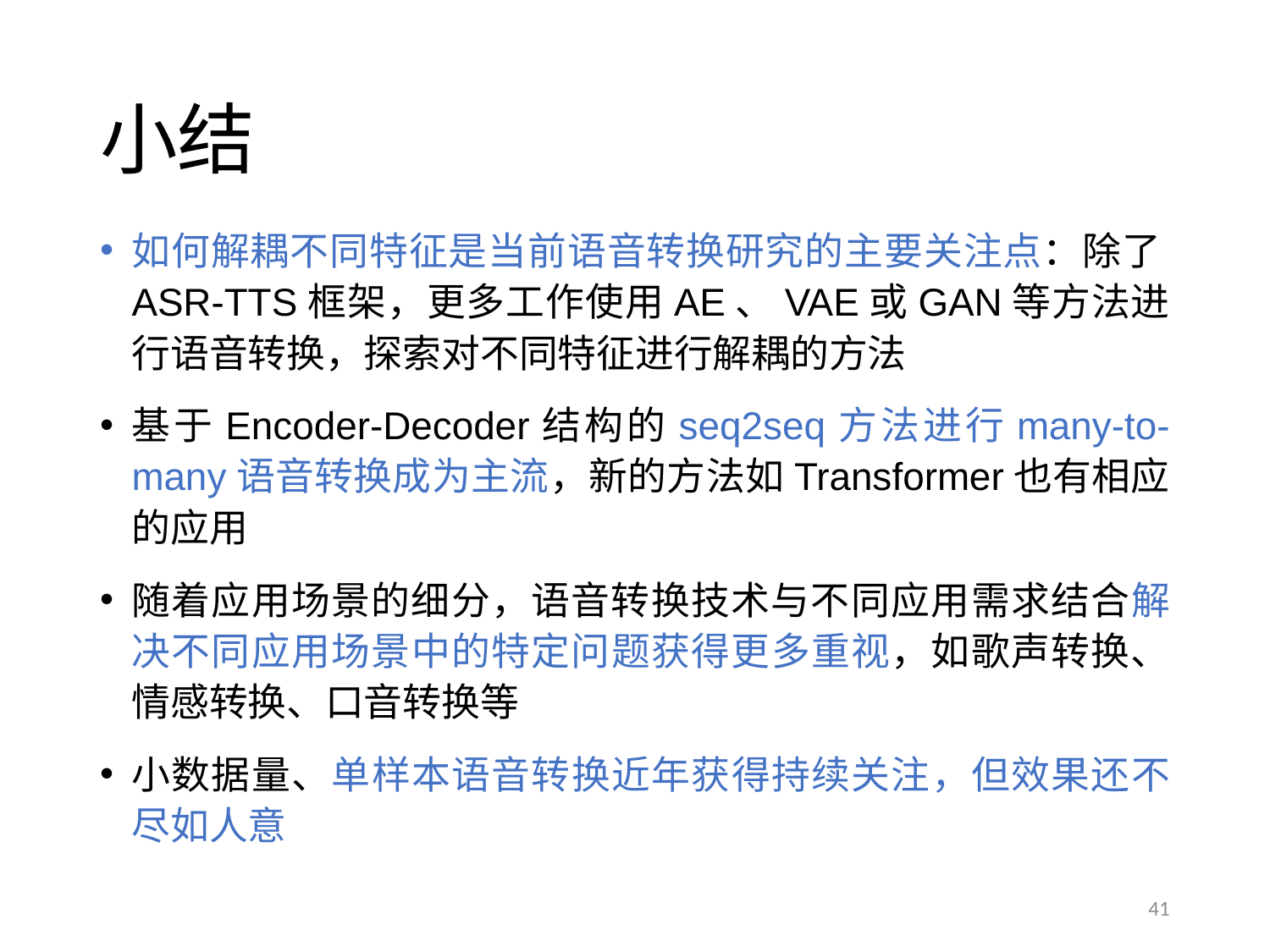

# 小结
如何解耦不同特征是当前语音转换研究的主要关注点：除了ASR-TTS框架，更多工作使用AE、VAE或GAN等方法进行语音转换，探索对不同特征进行解耦的方法
基于Encoder-Decoder结构的seq2seq方法进行many-to-many语音转换成为主流，新的方法如Transformer也有相应的应用
随着应用场景的细分，语音转换技术与不同应用需求结合解决不同应用场景中的特定问题获得更多重视，如歌声转换、情感转换、口音转换等
小数据量、单样本语音转换近年获得持续关注，但效果还不尽如人意
41